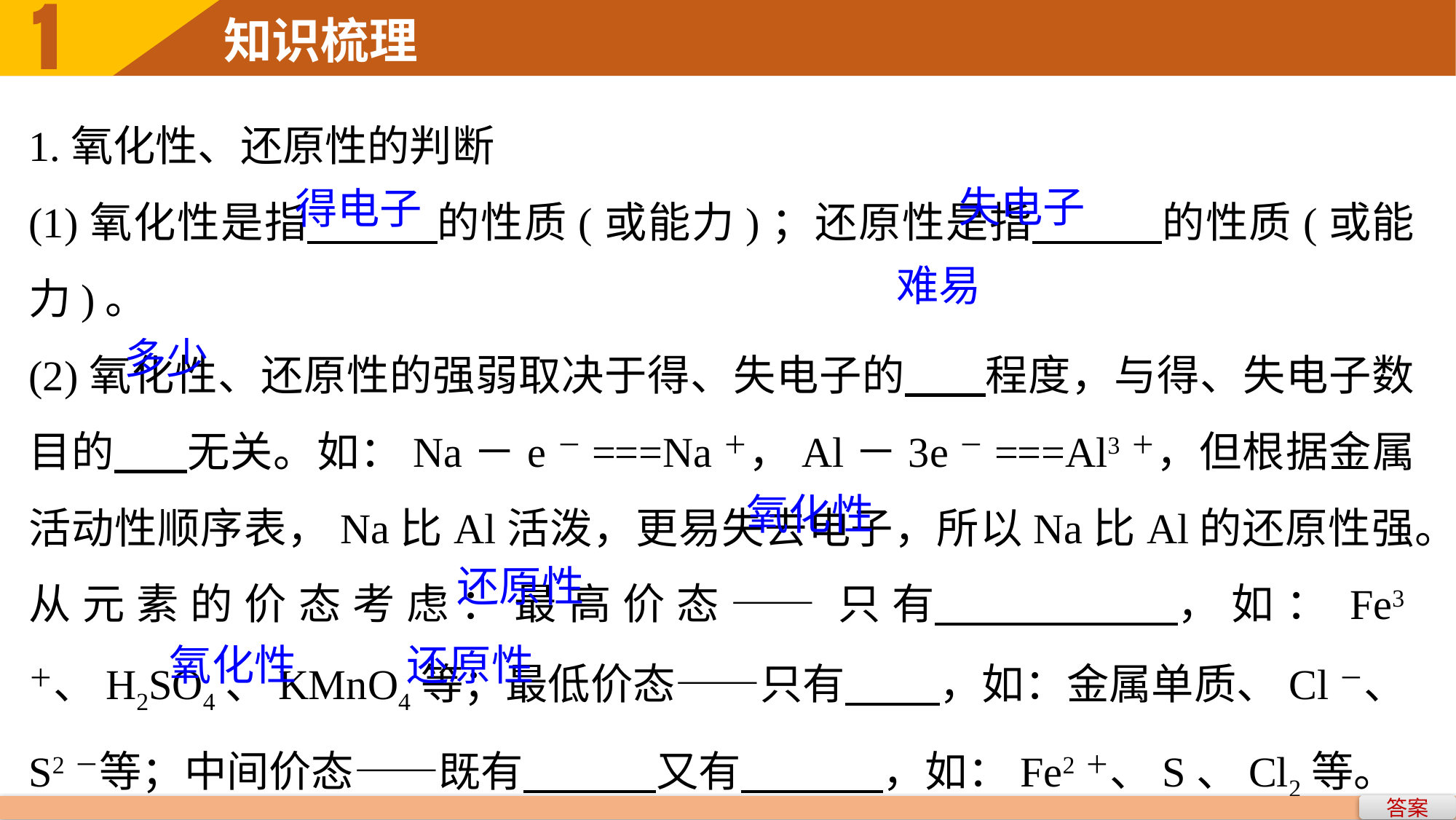

1.氧化性、还原性的判断
(1)氧化性是指            的性质(或能力)；还原性是指            的性质(或能力)。
(2)氧化性、还原性的强弱取决于得、失电子的        程度，与得、失电子数目的       无关。如：Na－e－===Na＋，Al－3e－===Al3＋，但根据金属活动性顺序表，Na比Al活泼，更易失去电子，所以Na比Al的还原性强。
从元素的价态考虑：最高价态——只有           ，如：Fe3＋、H2SO4、KMnO4等；最低价态——只有          ，如：金属单质、Cl－、S2－等；中间价态——既有              又有               ，如：Fe2＋、S、Cl2等。
失电子
得电子
难易
多少
氧化性
还原性
还原性
氧化性
答案